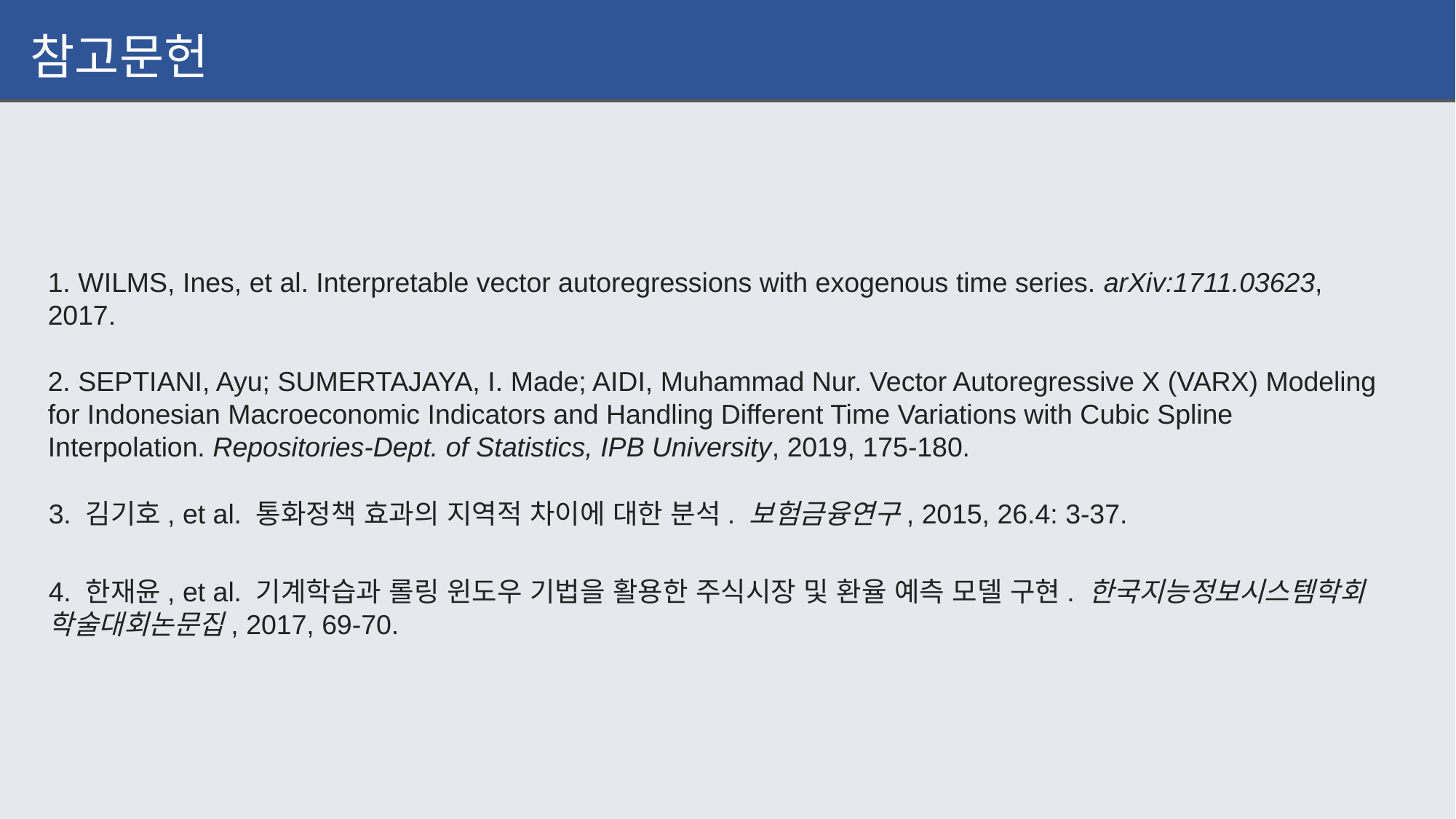

참고문헌
1. WILMS, Ines, et al. Interpretable vector autoregressions with exogenous time series. arXiv:1711.03623, 2017.
2. SEPTIANI, Ayu; SUMERTAJAYA, I. Made; AIDI, Muhammad Nur. Vector Autoregressive X (VARX) Modeling for Indonesian Macroeconomic Indicators and Handling Different Time Variations with Cubic Spline Interpolation. Repositories-Dept. of Statistics, IPB University, 2019, 175-180.

3. 김기호, et al. 통화정책 효과의 지역적 차이에 대한 분석. 보험금융연구, 2015, 26.4: 3-37.
4. 한재윤, et al. 기계학습과 롤링 윈도우 기법을 활용한 주식시장 및 환율 예측 모델 구현. 한국지능정보시스템학회 학술대회논문집, 2017, 69-70.